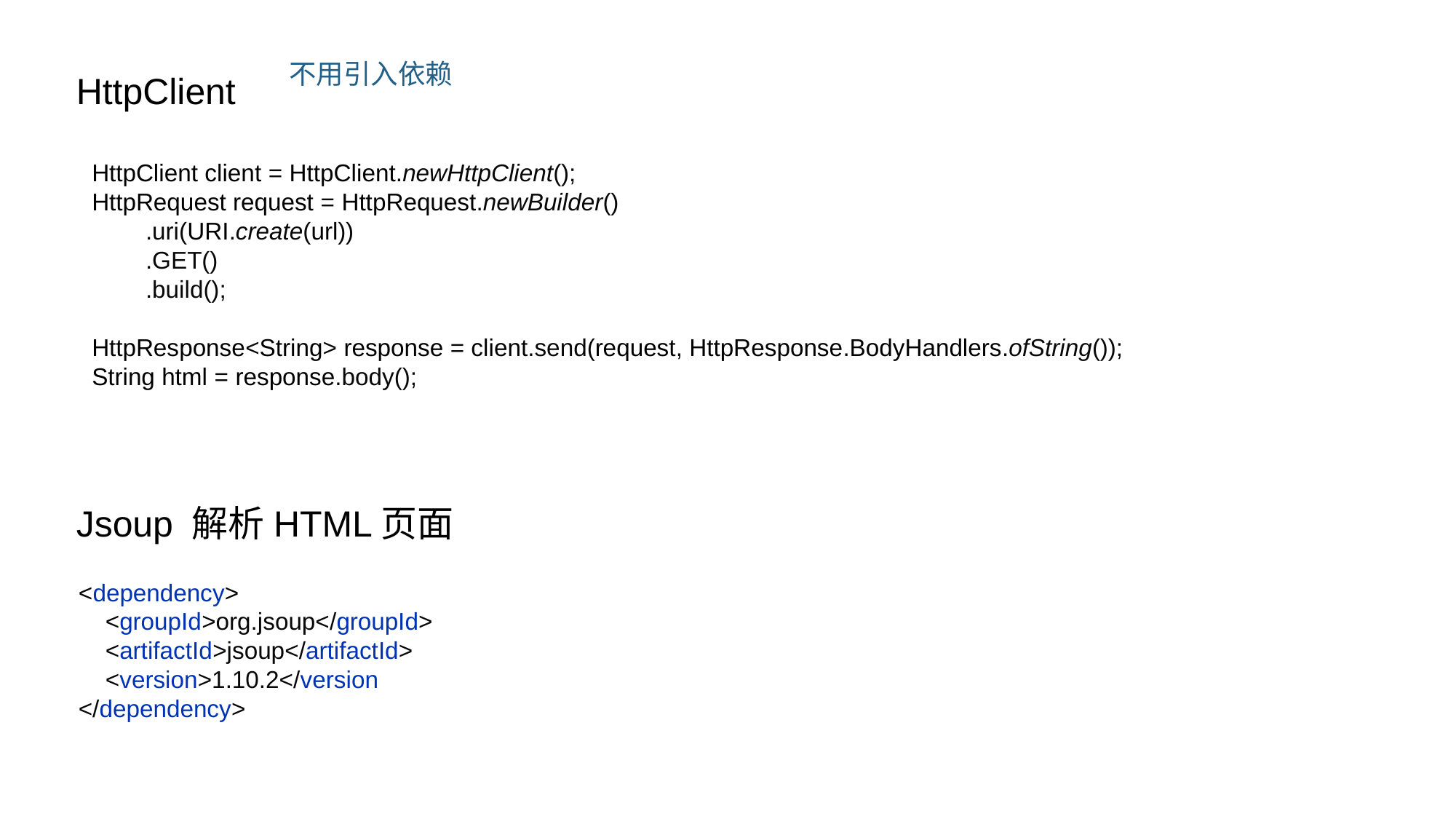

HttpClient
不用引入依赖
HttpClient client = HttpClient.newHttpClient();
HttpRequest request = HttpRequest.newBuilder()
        .uri(URI.create(url))
        .GET()
        .build();
HttpResponse<String> response = client.send(request, HttpResponse.BodyHandlers.ofString());
String html = response.body();
Jsoup 解析HTML页面
<dependency>
    <groupId>org.jsoup</groupId>
    <artifactId>jsoup</artifactId>
    <version>1.10.2</version
</dependency>